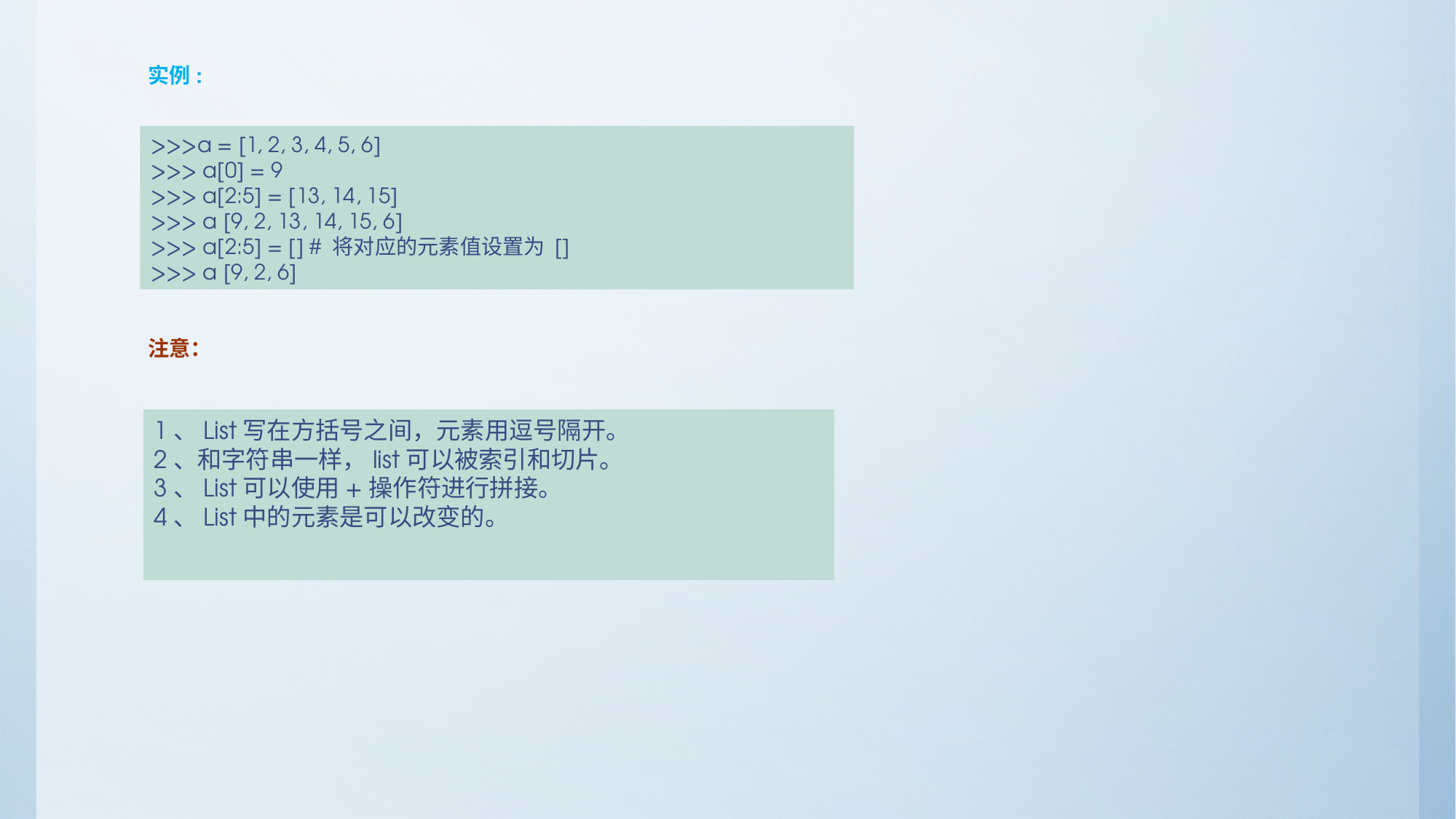

实例:

注意：

>>>a = [1, 2, 3, 4, 5, 6]
>>> a[0] = 9
>>> a[2:5] = [13, 14, 15]
>>> a [9, 2, 13, 14, 15, 6]
>>> a[2:5] = [] # 将对应的元素值设置为 []
>>> a [9, 2, 6]

1、List写在方括号之间，元素用逗号隔开。
2、和字符串一样，list可以被索引和切片。
3、List可以使用+操作符进行拼接。
4、List中的元素是可以改变的。